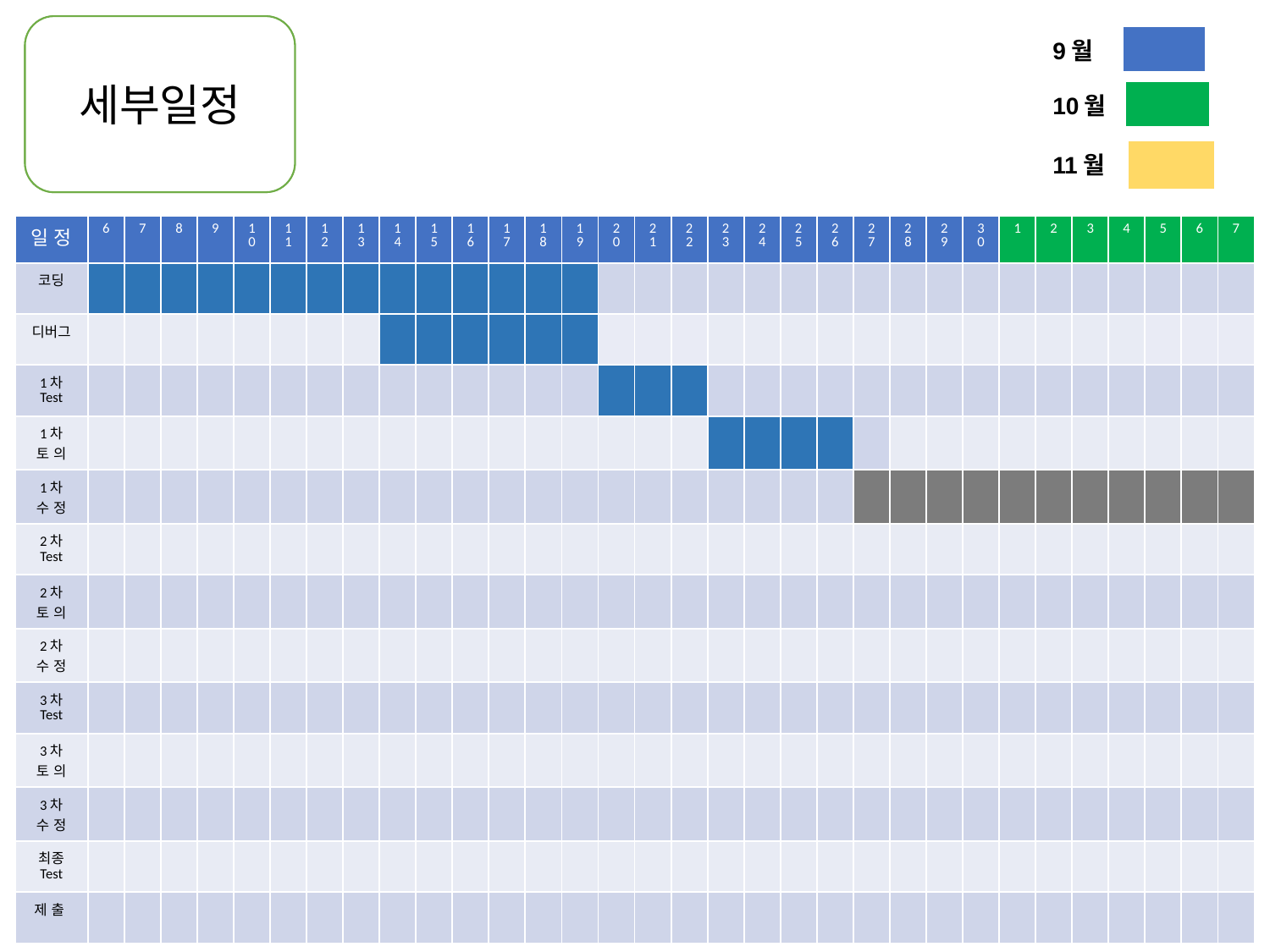

프로젝트
세부일정
세부일정
| 9월 |  |
| --- | --- |
| 10월 |  |
| --- | --- |
| 11월 |  |
| --- | --- |
| 일 정 | 6 | 7 | 8 | 9 | 10 | 11 | 12 | 13 | 14 | 15 | 16 | 17 | 18 | 19 | 20 | 21 | 22 | 23 | 24 | 25 | 26 | 27 | 28 | 29 | 30 | 1 | 2 | 3 | 4 | 5 | 6 | 7 |
| --- | --- | --- | --- | --- | --- | --- | --- | --- | --- | --- | --- | --- | --- | --- | --- | --- | --- | --- | --- | --- | --- | --- | --- | --- | --- | --- | --- | --- | --- | --- | --- | --- |
| 코딩 |  |  |  |  |  |  |  |  |  |  |  |  |  |  |  |  |  |  |  |  |  |  |  |  |  |  |  |  |  |  |  |  |
| 디버그 |  |  |  |  |  |  |  |  |  |  |  |  |  |  |  |  |  |  |  |  |  |  |  |  |  |  |  |  |  |  |  |  |
| 1차 Test |  |  |  |  |  |  |  |  |  |  |  |  |  |  |  |  |  |  |  |  |  |  |  |  |  |  |  |  |  |  |  |  |
| 1차 토 의 |  |  |  |  |  |  |  |  |  |  |  |  |  |  |  |  |  |  |  |  |  |  |  |  |  |  |  |  |  |  |  |  |
| 1차 수 정 |  |  |  |  |  |  |  |  |  |  |  |  |  |  |  |  |  |  |  |  |  |  |  |  |  |  |  |  |  |  |  |  |
| 2차 Test |  |  |  |  |  |  |  |  |  |  |  |  |  |  |  |  |  |  |  |  |  |  |  |  |  |  |  |  |  |  |  |  |
| 2차 토 의 |  |  |  |  |  |  |  |  |  |  |  |  |  |  |  |  |  |  |  |  |  |  |  |  |  |  |  |  |  |  |  |  |
| 2차 수 정 |  |  |  |  |  |  |  |  |  |  |  |  |  |  |  |  |  |  |  |  |  |  |  |  |  |  |  |  |  |  |  |  |
| 3차 Test |  |  |  |  |  |  |  |  |  |  |  |  |  |  |  |  |  |  |  |  |  |  |  |  |  |  |  |  |  |  |  |  |
| 3차 토 의 |  |  |  |  |  |  |  |  |  |  |  |  |  |  |  |  |  |  |  |  |  |  |  |  |  |  |  |  |  |  |  |  |
| 3차 수 정 |  |  |  |  |  |  |  |  |  |  |  |  |  |  |  |  |  |  |  |  |  |  |  |  |  |  |  |  |  |  |  |  |
| 최종 Test |  |  |  |  |  |  |  |  |  |  |  |  |  |  |  |  |  |  |  |  |  |  |  |  |  |  |  |  |  |  |  |  |
| 제 출 |  |  |  |  |  |  |  |  |  |  |  |  |  |  |  |  |  |  |  |  |  |  |  |  |  |  |  |  |  |  |  |  |